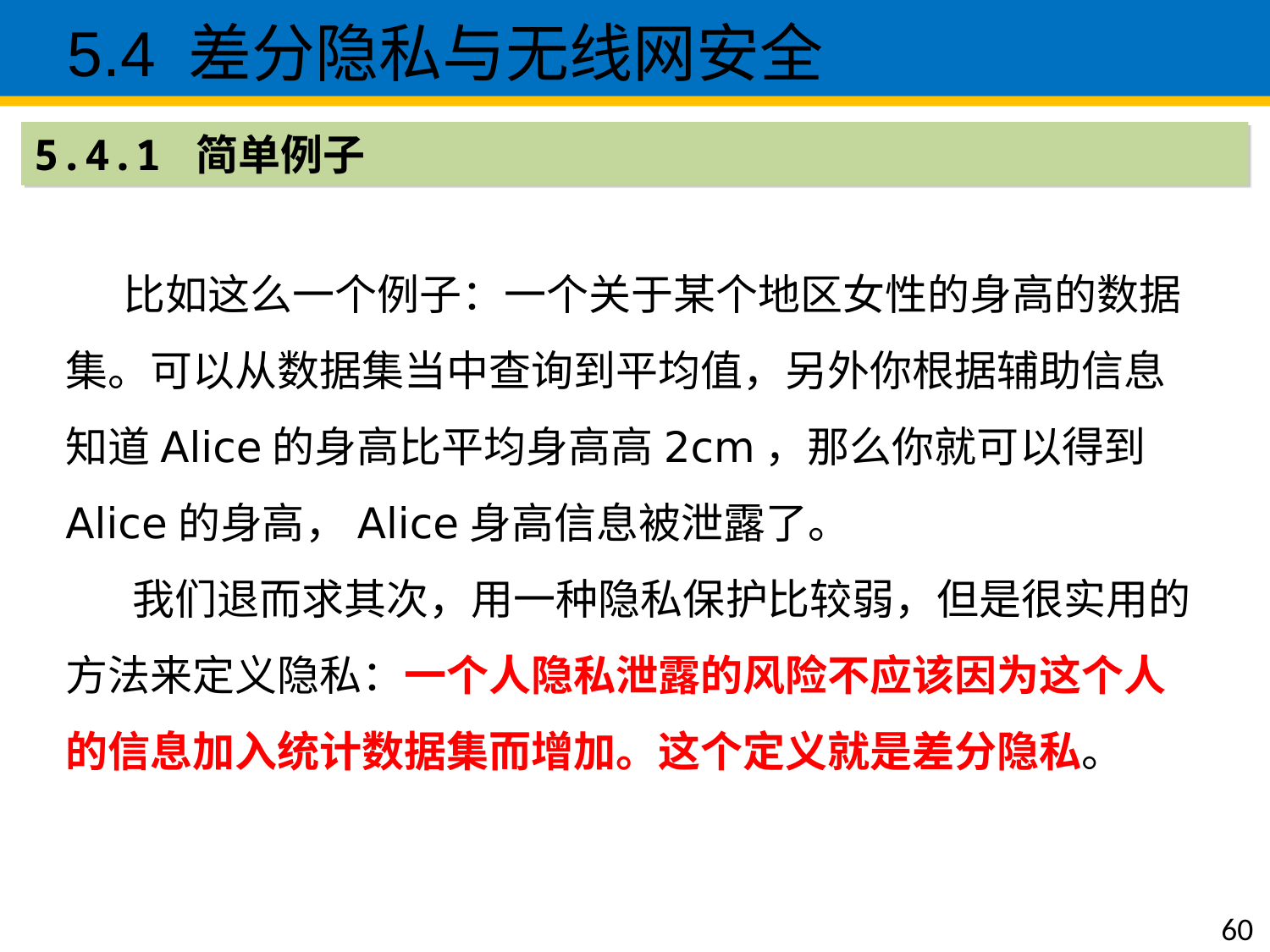

5.4 差分隐私与无线网安全
5.4.1 简单例子
     比如这么一个例子：一个关于某个地区女性的身高的数据集。可以从数据集当中查询到平均值，另外你根据辅助信息知道Alice的身高比平均身高高2cm，那么你就可以得到Alice的身高，Alice身高信息被泄露了。
      我们退而求其次，用一种隐私保护比较弱，但是很实用的方法来定义隐私：一个人隐私泄露的风险不应该因为这个人的信息加入统计数据集而增加。这个定义就是差分隐私。
60